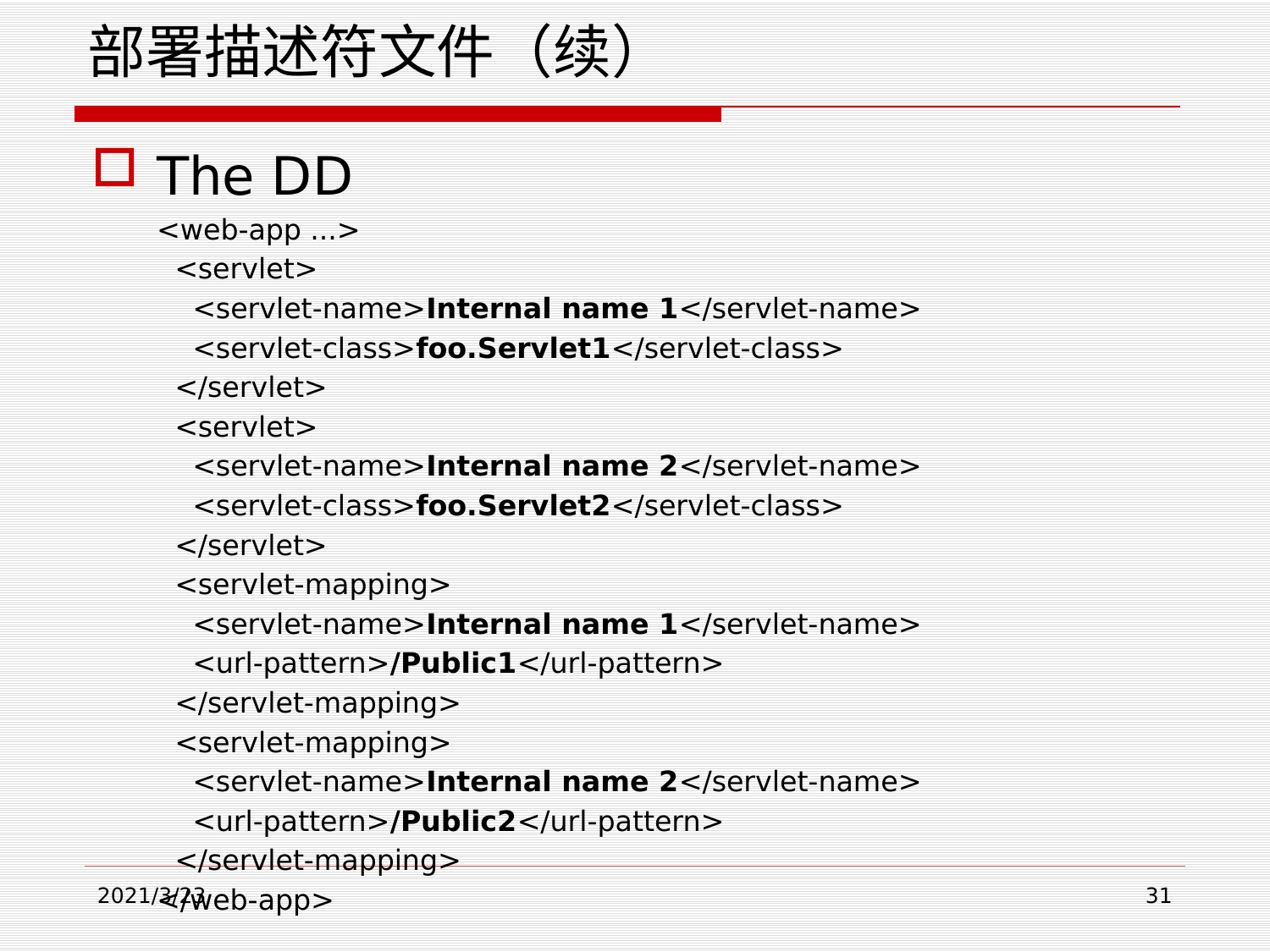

部署描述符文件（续）
The DD
<web-app ...>
  <servlet>
    <servlet-name>Internal name 1</servlet-name>
    <servlet-class>foo.Servlet1</servlet-class>
  </servlet>
  <servlet>
    <servlet-name>Internal name 2</servlet-name>
    <servlet-class>foo.Servlet2</servlet-class>
  </servlet>
  <servlet-mapping>
    <servlet-name>Internal name 1</servlet-name>
    <url-pattern>/Public1</url-pattern>
  </servlet-mapping>
  <servlet-mapping>
    <servlet-name>Internal name 2</servlet-name>
    <url-pattern>/Public2</url-pattern>
  </servlet-mapping>
</web-app>
2021/3/23
31